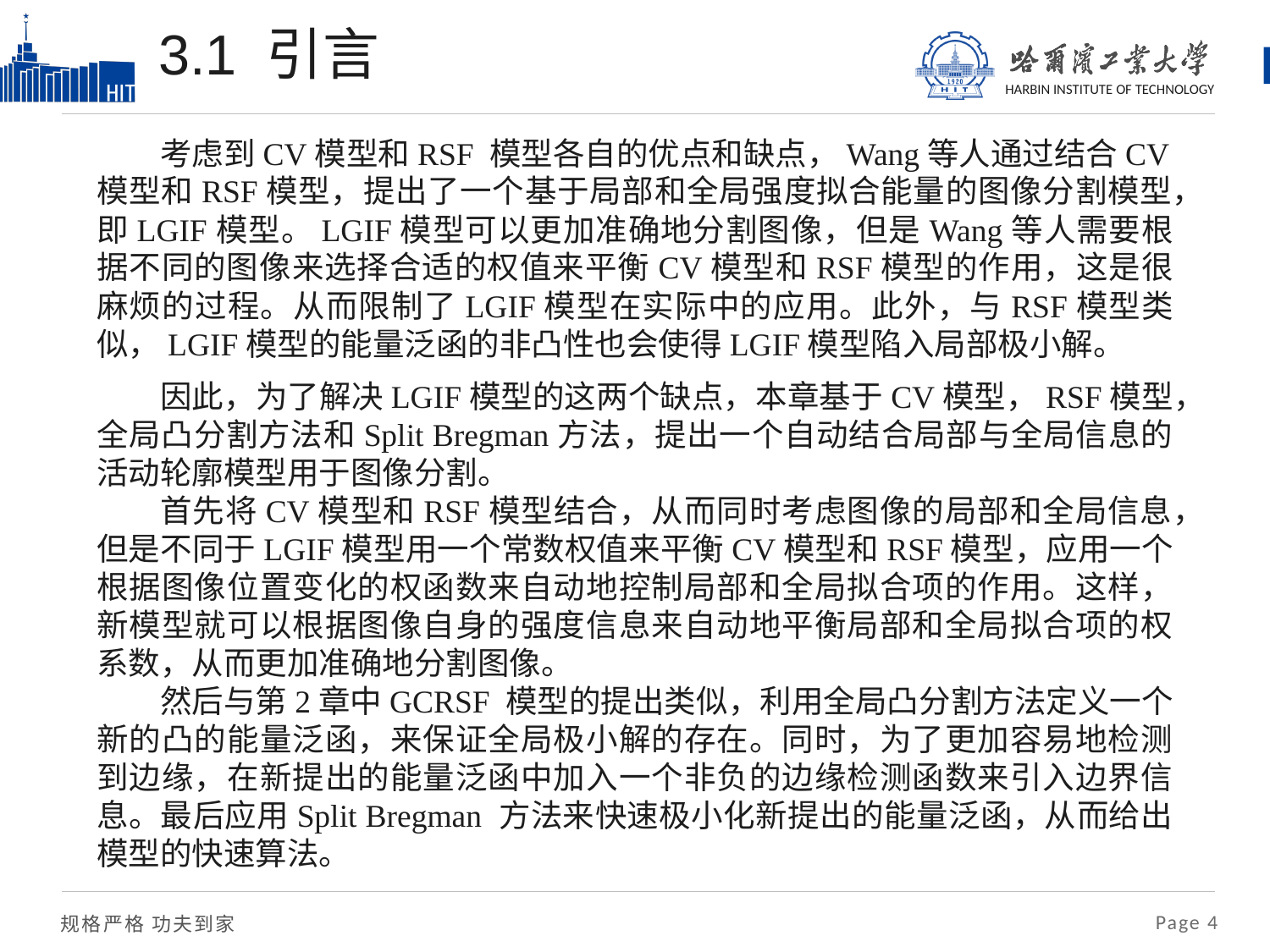

# 3.1 引言
考虑到CV模型和RSF 模型各自的优点和缺点，Wang等人通过结合CV模型和RSF模型，提出了一个基于局部和全局强度拟合能量的图像分割模型，即LGIF模型。LGIF模型可以更加准确地分割图像，但是Wang等人需要根据不同的图像来选择合适的权值来平衡CV模型和RSF模型的作用，这是很麻烦的过程。从而限制了LGIF模型在实际中的应用。此外，与RSF模型类似，LGIF模型的能量泛函的非凸性也会使得LGIF模型陷入局部极小解。
因此，为了解决LGIF模型的这两个缺点，本章基于CV模型，RSF模型，全局凸分割方法和Split Bregman方法，提出一个自动结合局部与全局信息的活动轮廓模型用于图像分割。
首先将CV模型和RSF模型结合，从而同时考虑图像的局部和全局信息，但是不同于LGIF模型用一个常数权值来平衡CV模型和RSF模型，应用一个根据图像位置变化的权函数来自动地控制局部和全局拟合项的作用。这样，新模型就可以根据图像自身的强度信息来自动地平衡局部和全局拟合项的权系数，从而更加准确地分割图像。
然后与第2章中GCRSF 模型的提出类似，利用全局凸分割方法定义一个新的凸的能量泛函，来保证全局极小解的存在。同时，为了更加容易地检测到边缘，在新提出的能量泛函中加入一个非负的边缘检测函数来引入边界信息。最后应用Split Bregman 方法来快速极小化新提出的能量泛函，从而给出模型的快速算法。